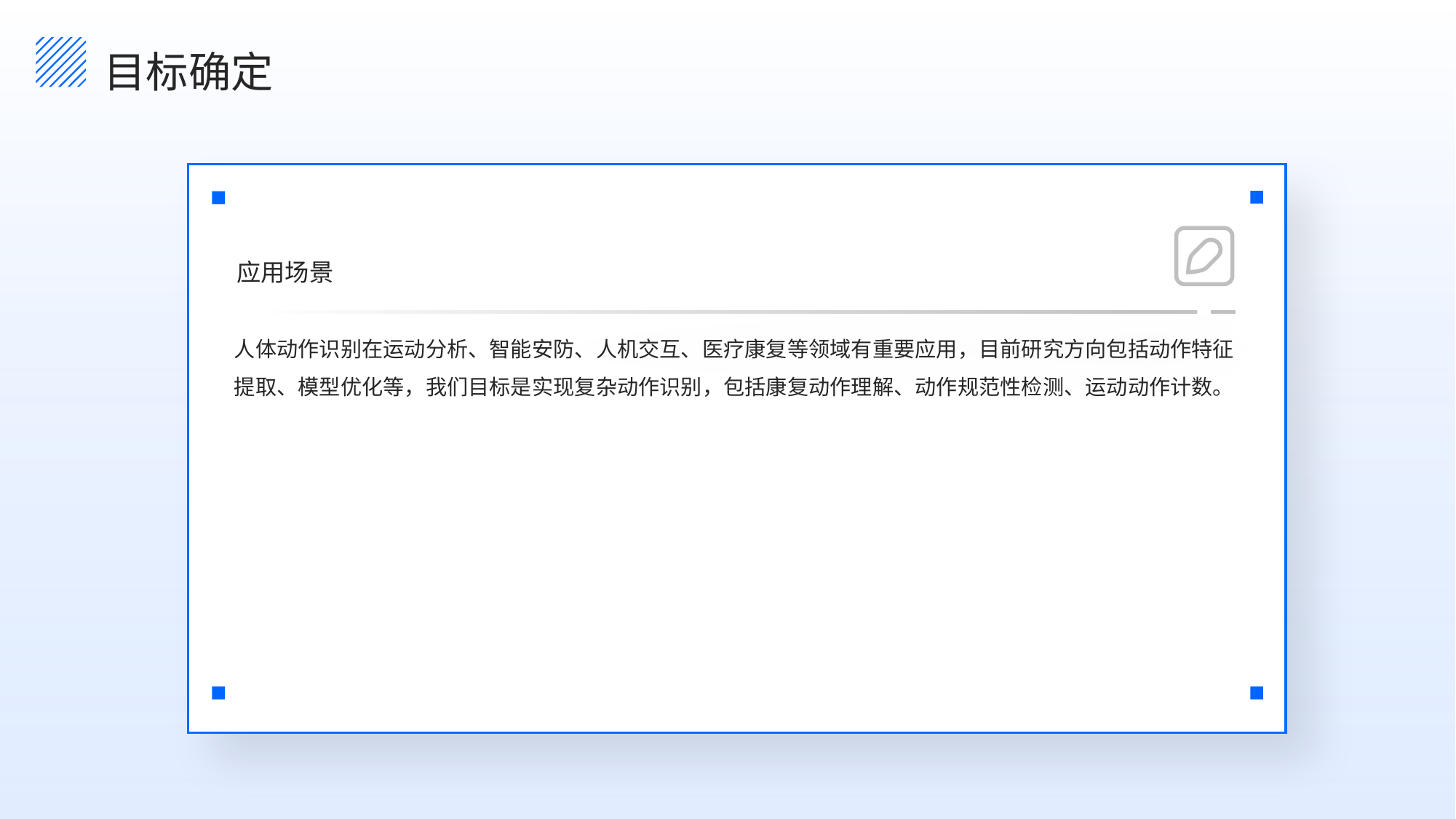

目标确定

应用场景

人体动作识别在运动分析、智能安防、人机交互、医疗康复等领域有重要应用，目前研究方向包括动作特征提取、模型优化等，我们目标是实现复杂动作识别，包括康复动作理解、动作规范性检测、运动动作计数。